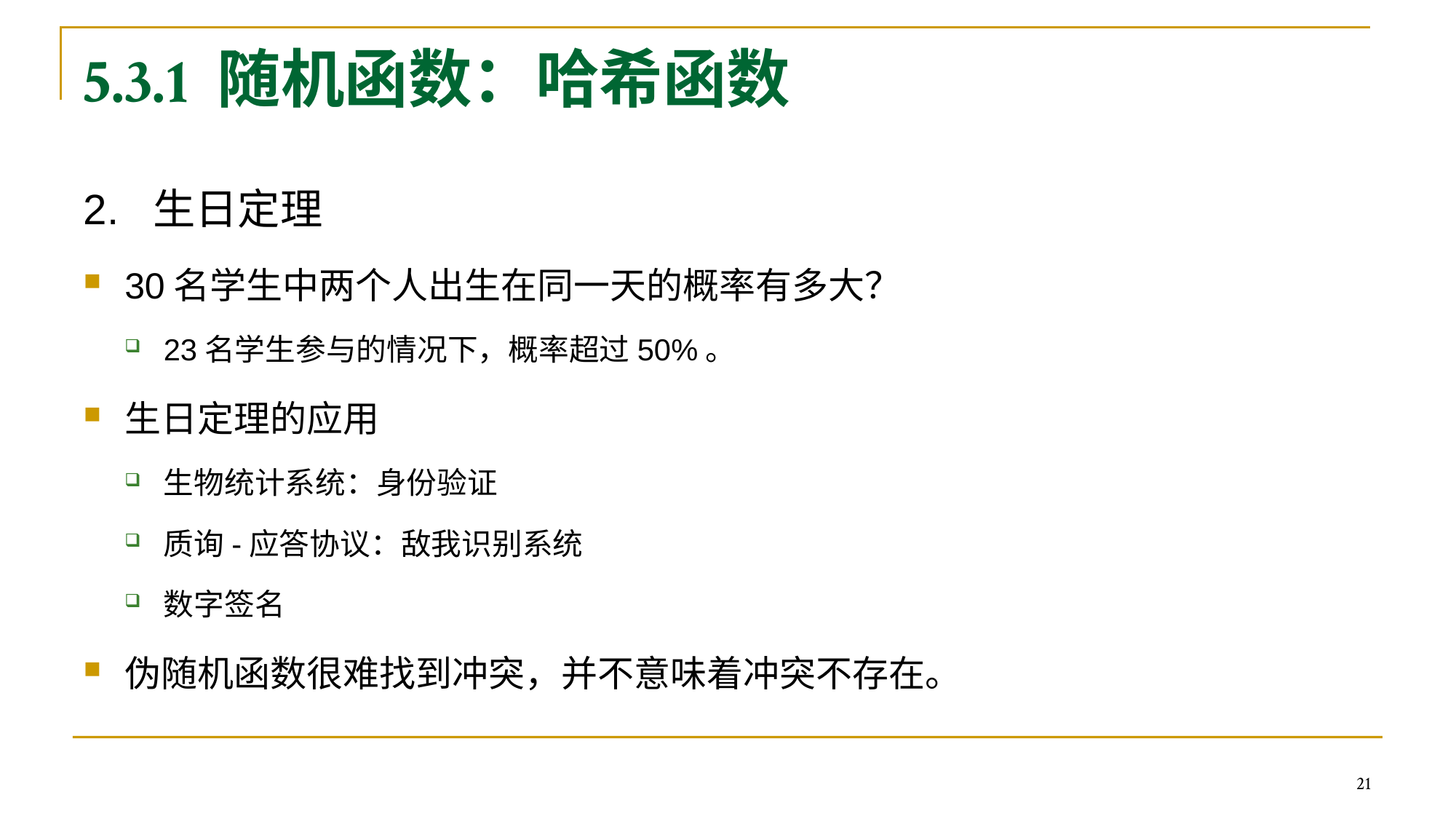

# 5.3.1 随机函数：哈希函数
2.  生日定理
30名学生中两个人出生在同一天的概率有多大？
23名学生参与的情况下，概率超过50%。
生日定理的应用
生物统计系统：身份验证
质询-应答协议：敌我识别系统
数字签名
伪随机函数很难找到冲突，并不意味着冲突不存在。

21